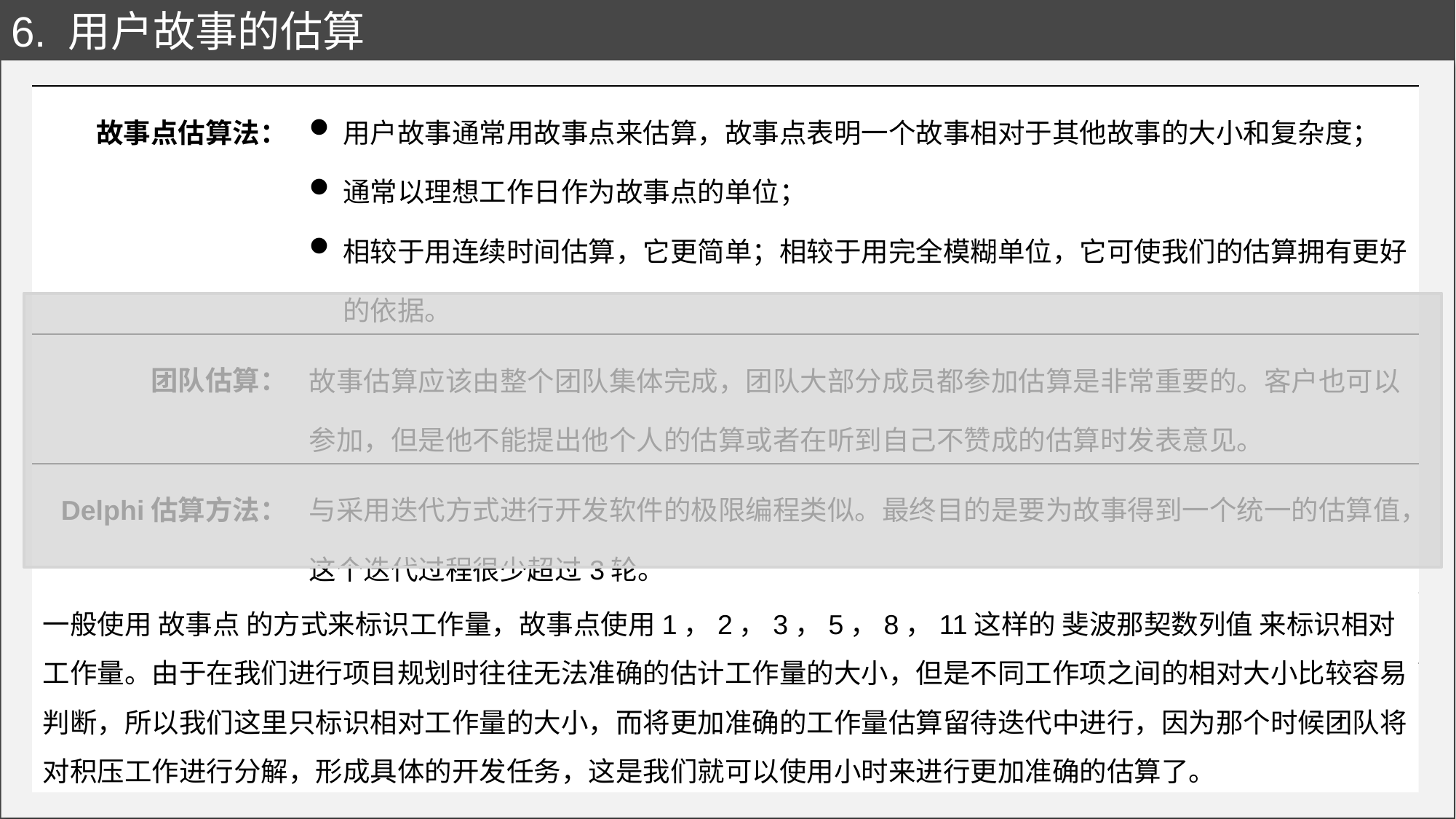

# 6. 用户故事的估算
| 故事点估算法： | 用户故事通常用故事点来估算，故事点表明一个故事相对于其他故事的大小和复杂度； 通常以理想工作日作为故事点的单位； 相较于用连续时间估算，它更简单；相较于用完全模糊单位，它可使我们的估算拥有更好的依据。 |
| --- | --- |
| 团队估算： | 故事估算应该由整个团队集体完成，团队大部分成员都参加估算是非常重要的。客户也可以参加，但是他不能提出他个人的估算或者在听到自己不赞成的估算时发表意见。 |
| Delphi估算方法： | 与采用迭代方式进行开发软件的极限编程类似。最终目的是要为故事得到一个统一的估算值，这个迭代过程很少超过3轮。 |
| 三角测量法： | 三角测试是帮助团队验证他们没有逐渐改变一个故事点含义的有效方法。 |

一般使用 故事点 的方式来标识工作量，故事点使用1，2，3，5，8，11这样的 斐波那契数列值 来标识相对工作量。由于在我们进行项目规划时往往无法准确的估计工作量的大小，但是不同工作项之间的相对大小比较容易判断，所以我们这里只标识相对工作量的大小，而将更加准确的工作量估算留待迭代中进行，因为那个时候团队将对积压工作进行分解，形成具体的开发任务，这是我们就可以使用小时来进行更加准确的估算了。